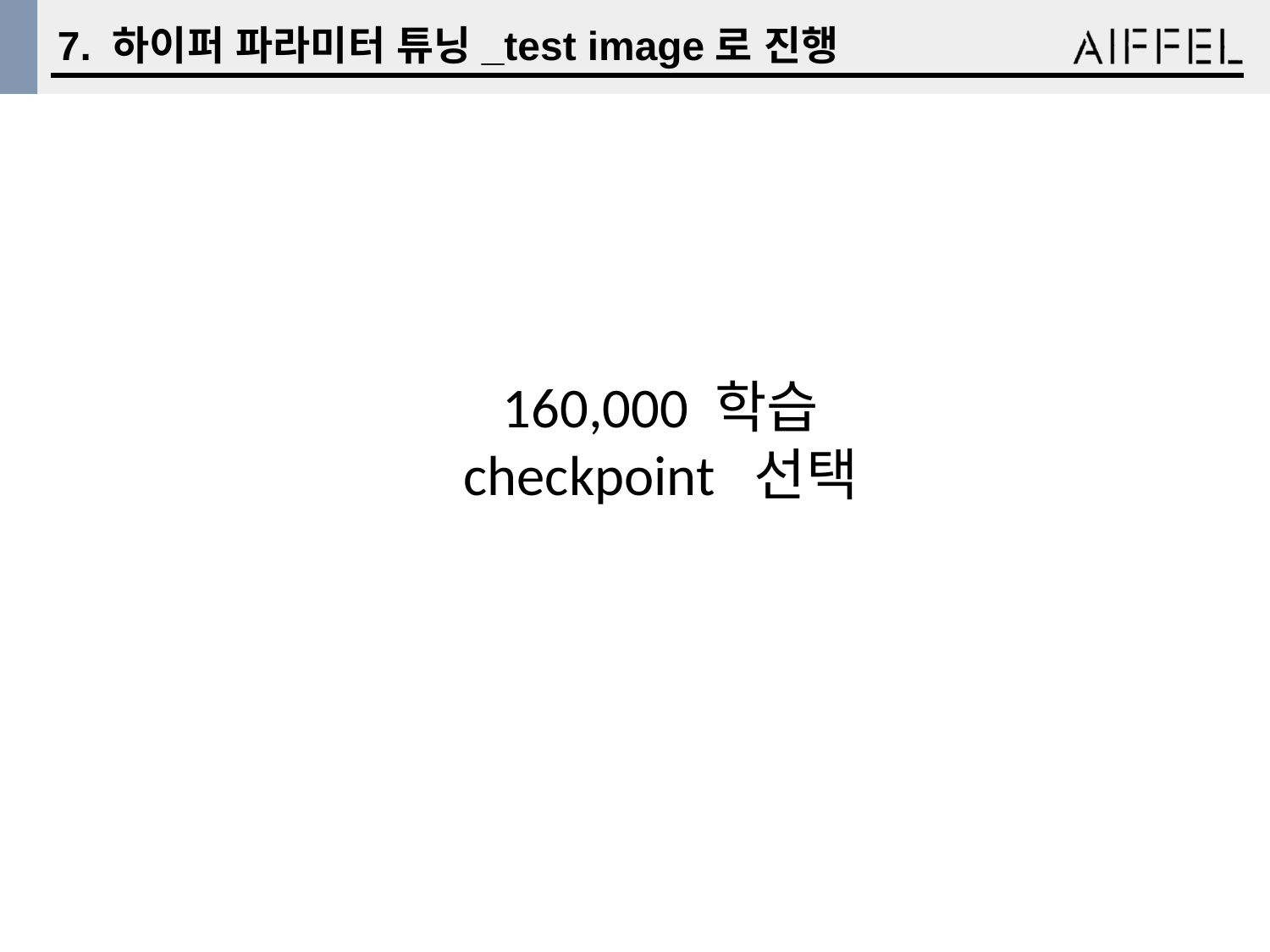

7. 하이퍼 파라미터 튜닝_test image로 진행
160,000 학습 checkpoint  선택